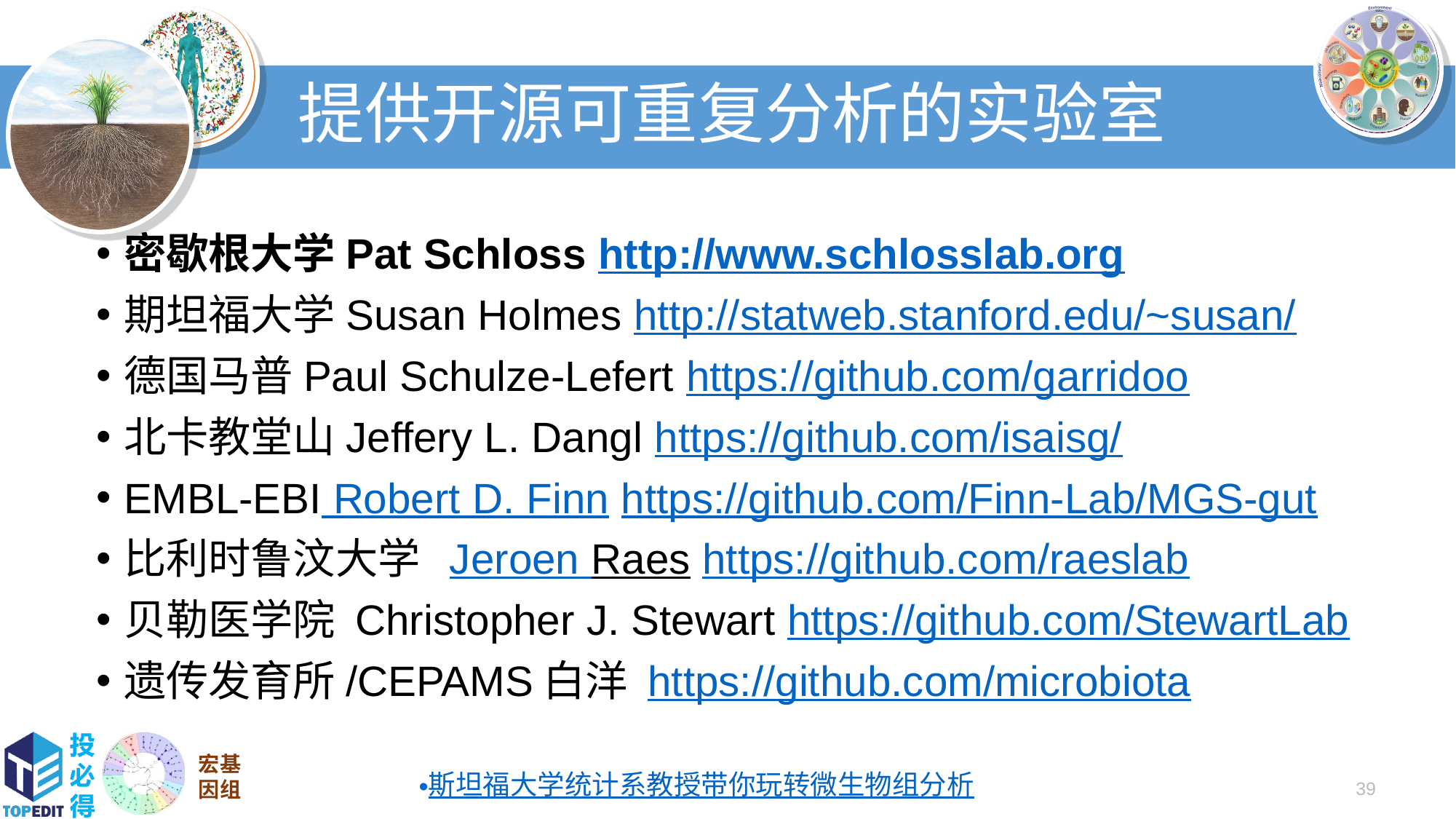

# 提供开源可重复分析的实验室
密歇根大学Pat Schloss http://www.schlosslab.org
期坦福大学Susan Holmes http://statweb.stanford.edu/~susan/
德国马普Paul Schulze-Lefert https://github.com/garridoo
北卡教堂山Jeffery L. Dangl https://github.com/isaisg/
EMBL-EBI Robert D. Finn https://github.com/Finn-Lab/MGS-gut
比利时鲁汶大学  Jeroen Raes https://github.com/raeslab
贝勒医学院 Christopher J. Stewart https://github.com/StewartLab
遗传发育所/CEPAMS白洋 https://github.com/microbiota

斯坦福大学统计系教授带你玩转微生物组分析
39